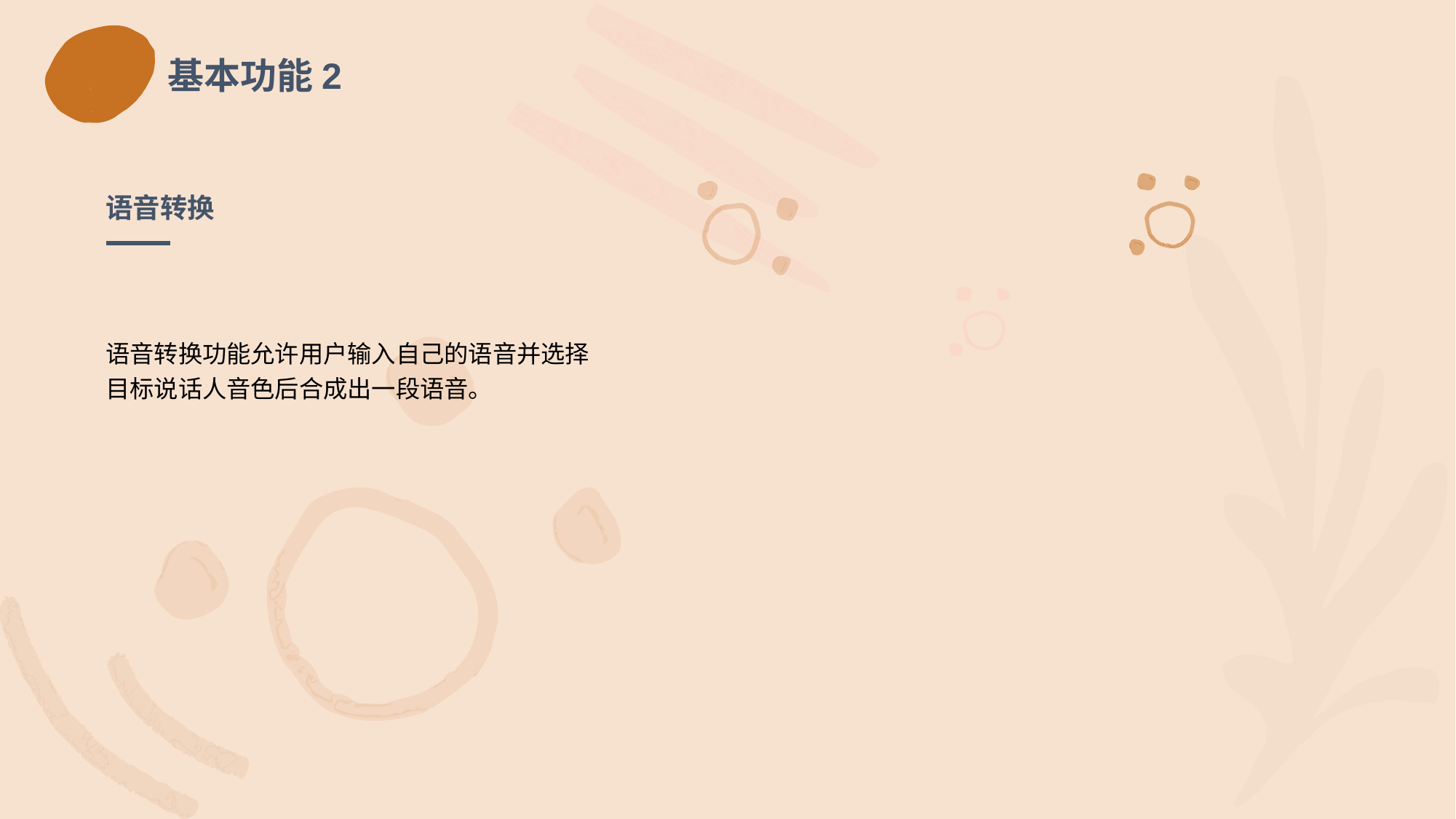

# 基本功能2

语音转换

语音转换功能允许用户输入自己的语音并选择目标说话人音色后合成出一段语音。